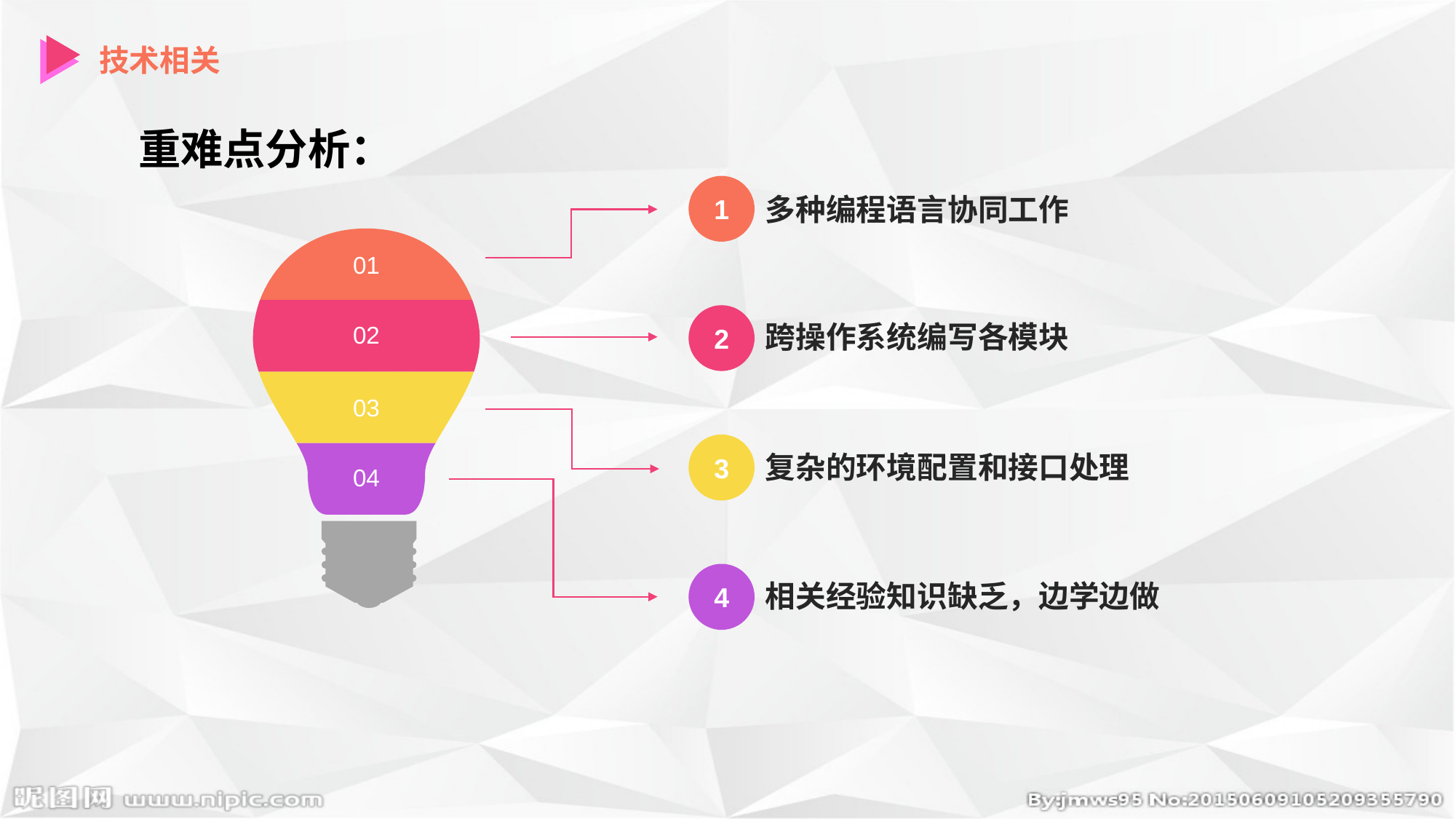

技术相关
重难点分析：
1
多种编程语言协同工作

01

02
2
跨操作系统编写各模块

03
3
复杂的环境配置和接口处理

04

4
相关经验知识缺乏，边学边做